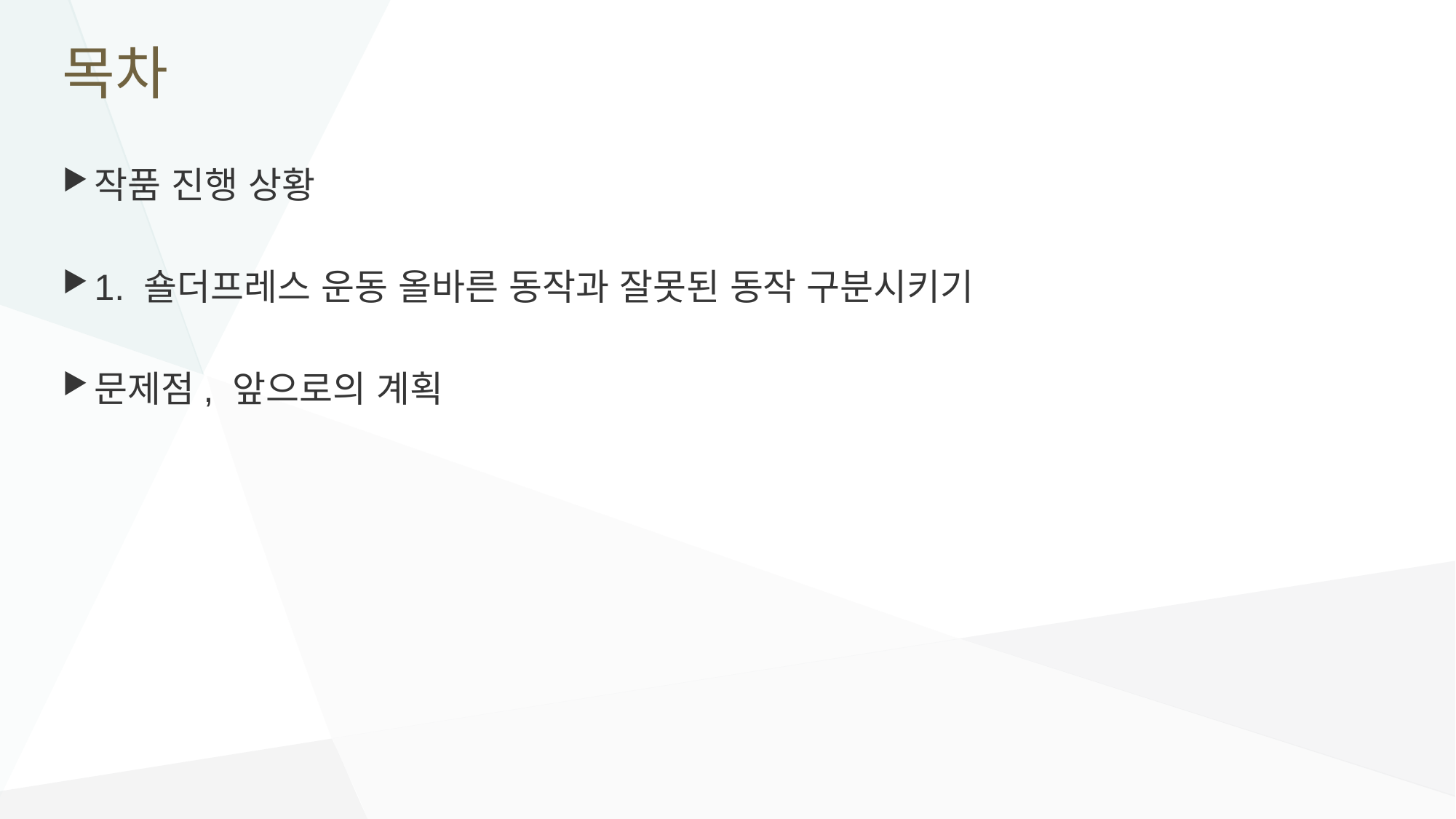

# 목차
작품 진행 상황

1. 숄더프레스 운동 올바른 동작과 잘못된 동작 구분시키기

문제점, 앞으로의 계획